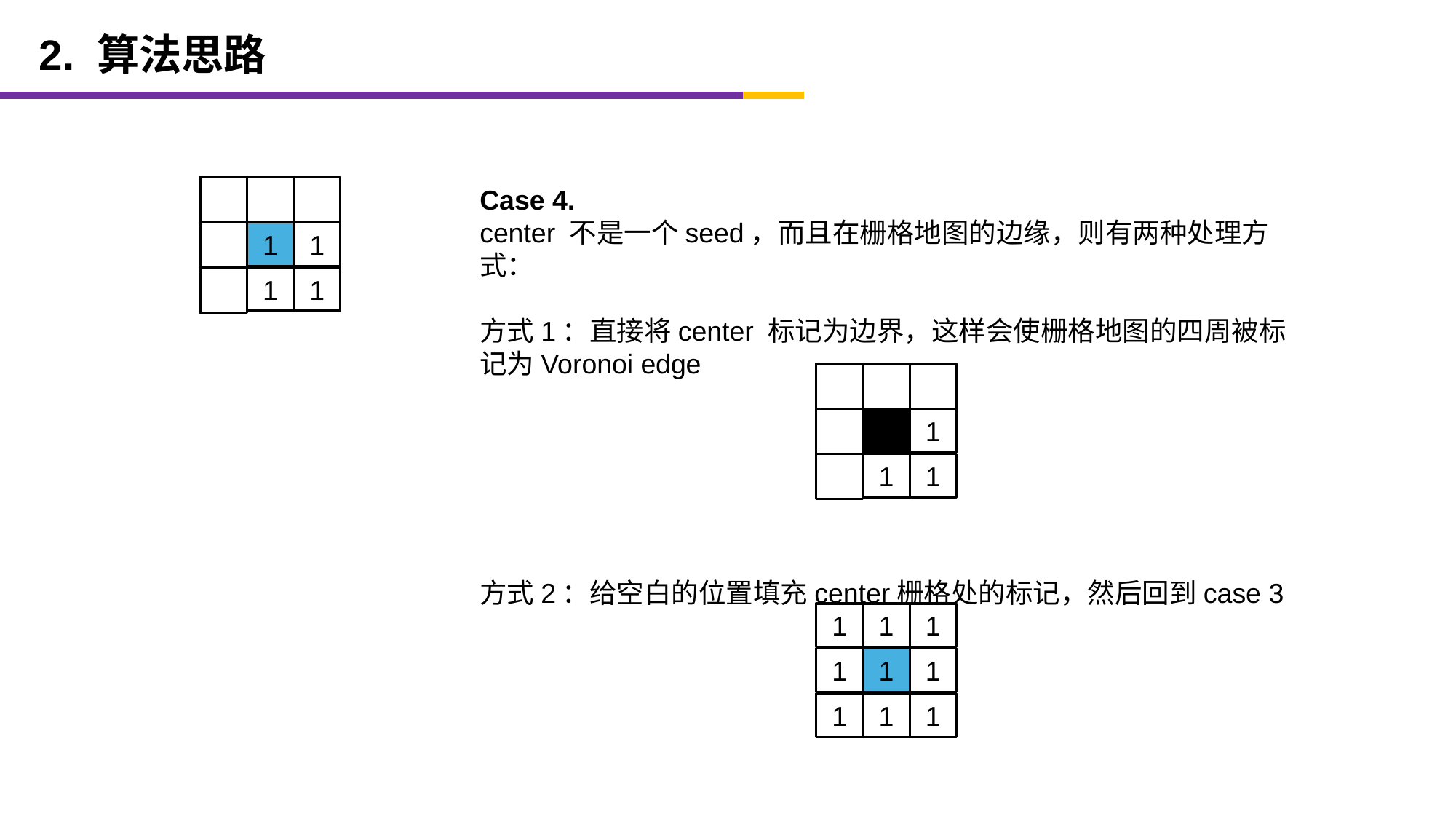

2. 算法思路

Case 4.
center 不是一个seed，而且在栅格地图的边缘，则有两种处理方式：

方式1：直接将center 标记为边界，这样会使栅格地图的四周被标记为Voronoi edge

方式2：给空白的位置填充center栅格处的标记，然后回到case 3

1
1

1
1

1
1

1
1

1
1
1
1
1
1
1
1
1